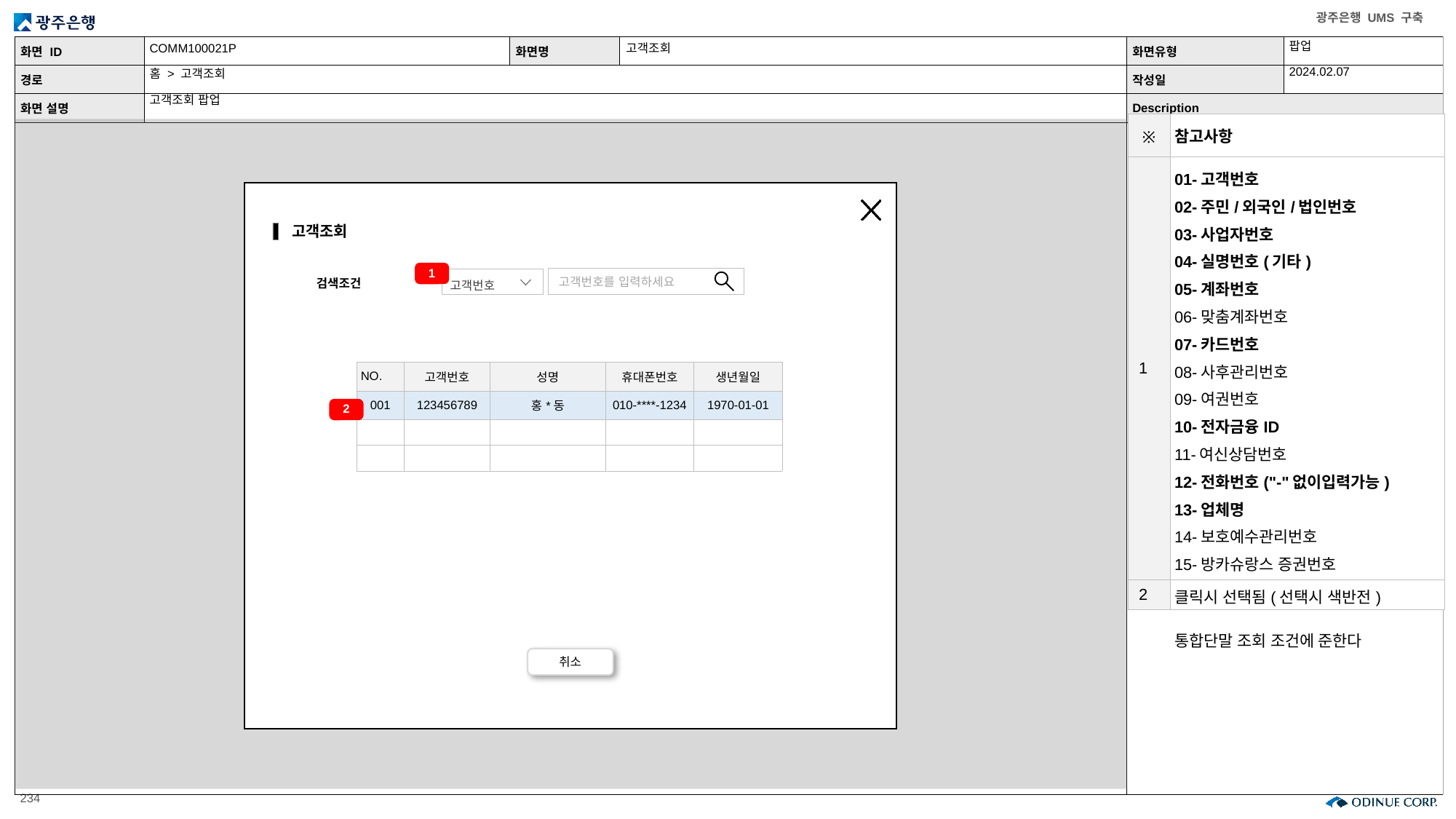

COMM100021P
고객조회
팝업
2024.02.07
홈 > 고객조회
고객조회 팝업
| ※ | 참고사항 |
| --- | --- |
| 1 | 01-고객번호 02-주민/외국인/법인번호 03-사업자번호 04-실명번호(기타) 05-계좌번호 06-맞춤계좌번호 07-카드번호 08-사후관리번호 09-여권번호 10-전자금융ID 11-여신상담번호 12-전화번호("-"없이입력가능) 13-업체명 14-보호예수관리번호 15-방카슈랑스 증권번호 98 섭외관리번호 통합단말 조회 조건에 준한다 |
| 2 | 클릭시 선택됨(선택시 색반전) |
고객조회

1
고객번호
고객번호를 입력하세요

검색조건

| NO. | 고객번호 | 성명 | 휴대폰번호 | 생년월일 |
| --- | --- | --- | --- | --- |
| 001 | 123456789 | 홍\*동 | 010-\*\*\*\*-1234 | 1970-01-01 |
|  |  |  |  |  |
|  |  |  |  |  |
2
취소